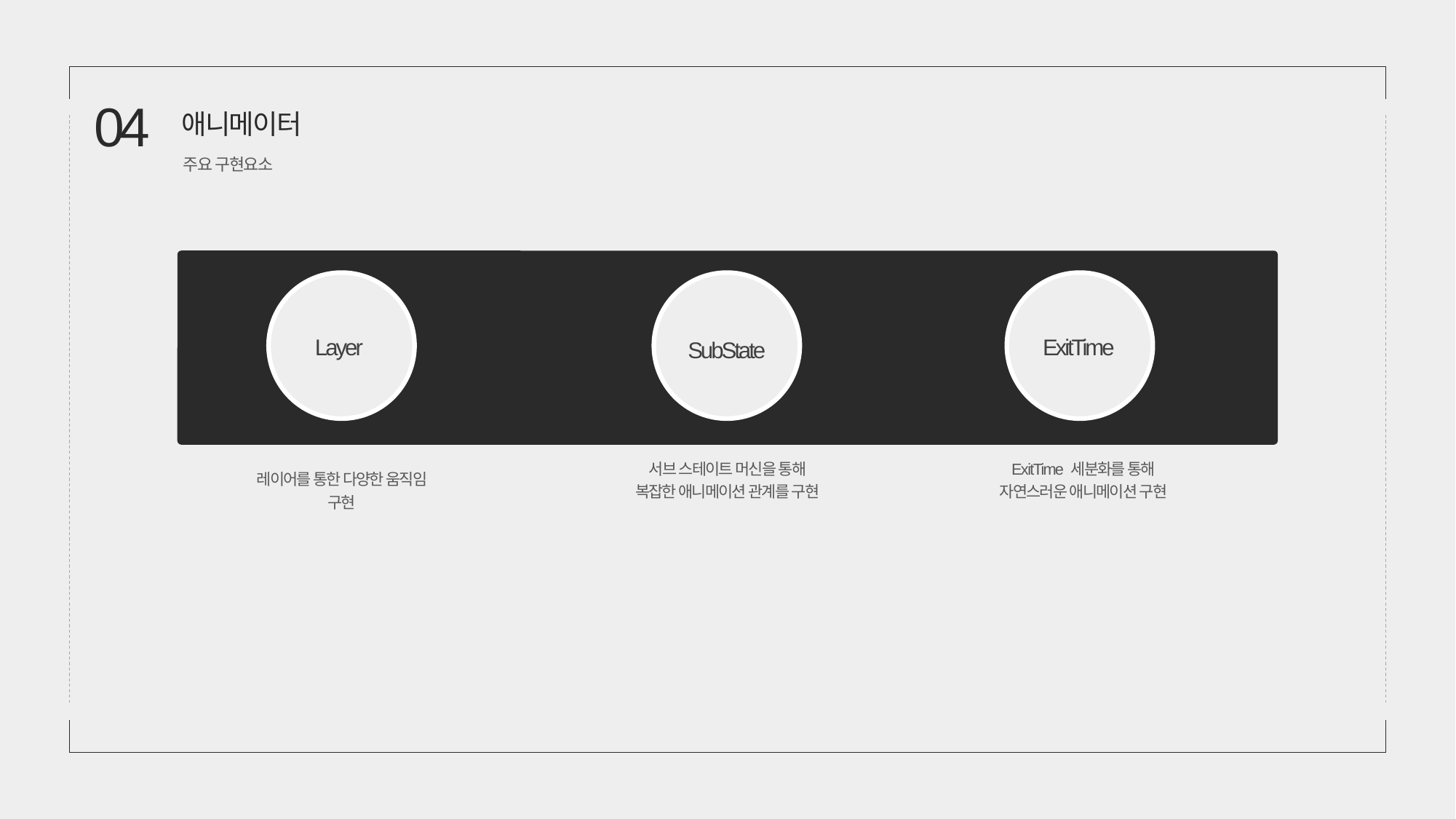

04
애니메이터
주요 구현요소

Layer
레이어를 통한 다양한 움직임 구현

SubState
서브 스테이트 머신을 통해
복잡한 애니메이션 관계를 구현

ExitTime
ExitTime 세분화를 통해
자연스러운 애니메이션 구현